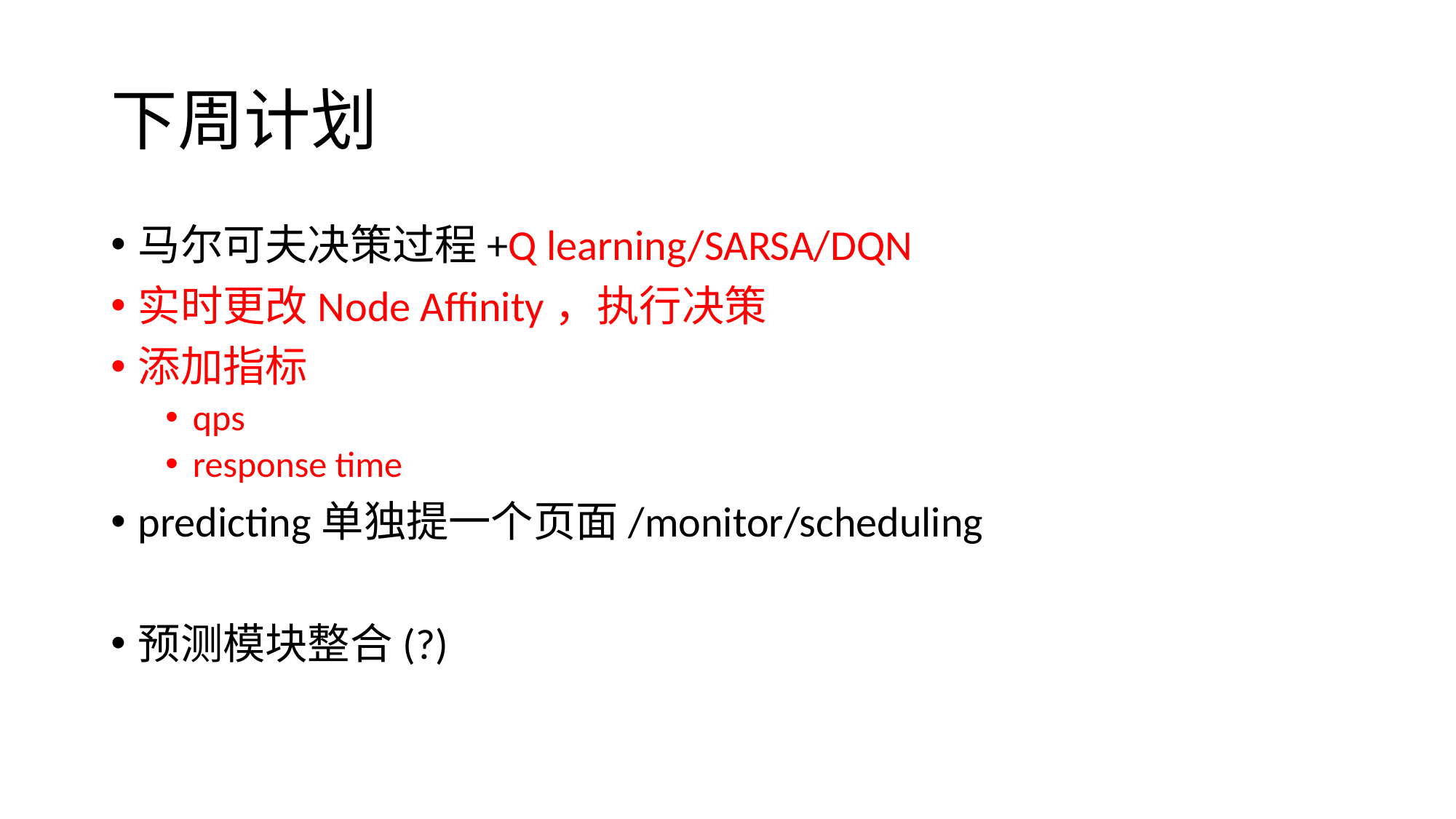

# 下周计划
马尔可夫决策过程+Q learning/SARSA/DQN
实时更改Node Affinity，执行决策
添加指标
qps
response time
predicting单独提一个页面/monitor/scheduling

预测模块整合(?)